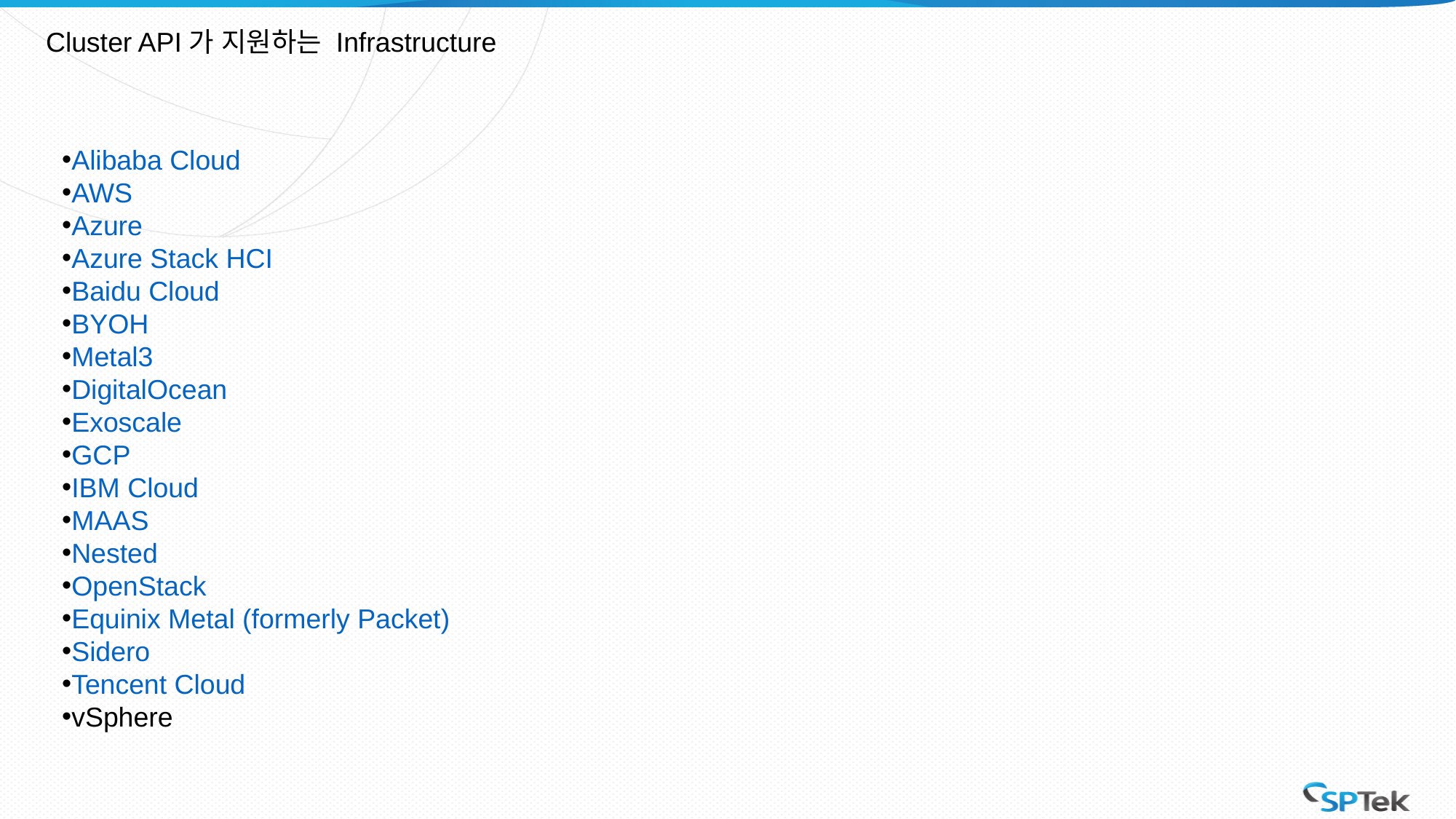

Cluster API가 지원하는 Infrastructure
Alibaba Cloud
AWS
Azure
Azure Stack HCI
Baidu Cloud
BYOH
Metal3
DigitalOcean
Exoscale
GCP
IBM Cloud
MAAS
Nested
OpenStack
Equinix Metal (formerly Packet)
Sidero
Tencent Cloud
vSphere